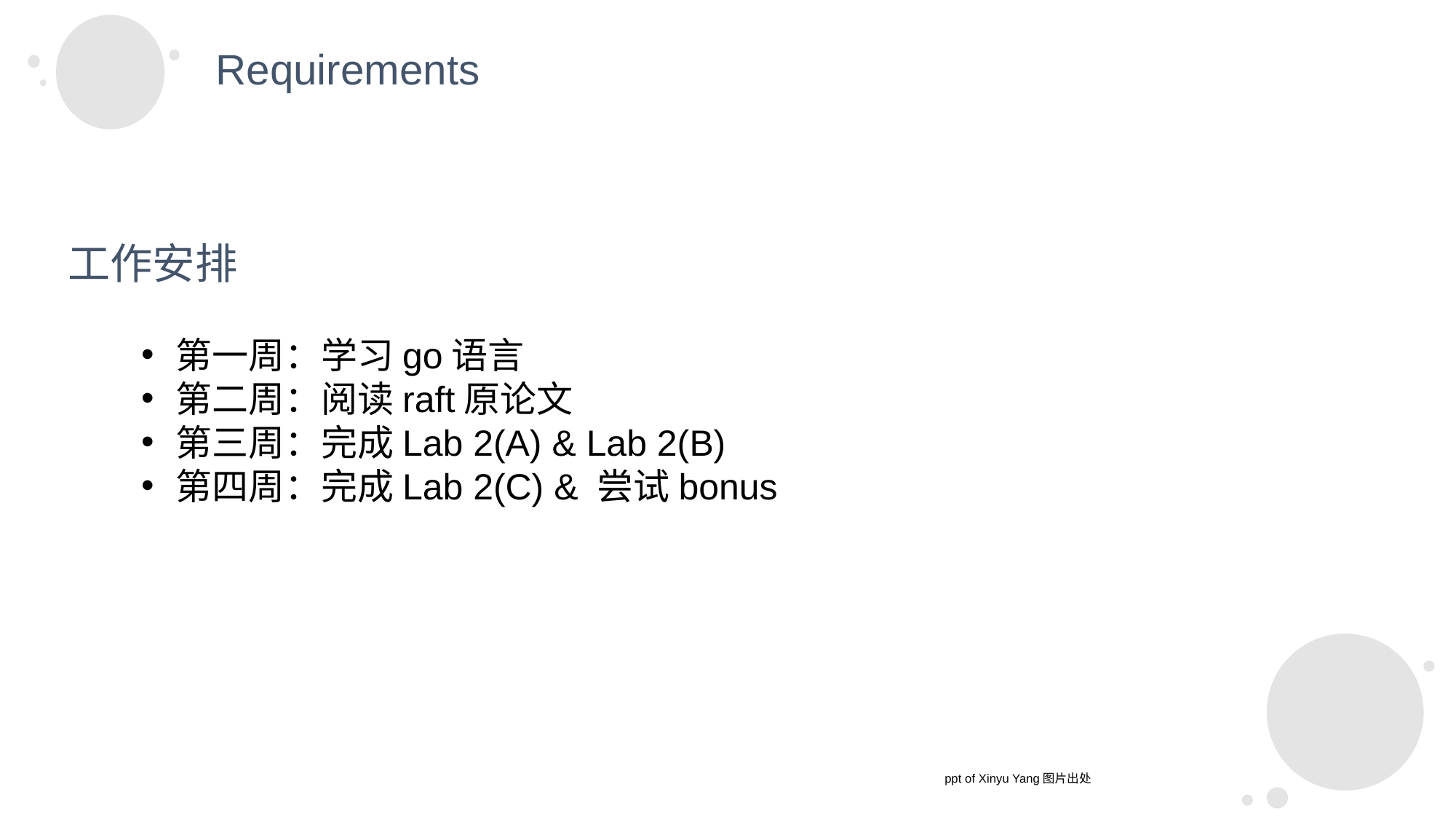

Requirements
工作安排
第一周：学习go语言
第二周：阅读raft原论文
第三周：完成Lab 2(A) & Lab 2(B)
第四周：完成Lab 2(C) & 尝试bonus

ppt of Xinyu Yang图片出处